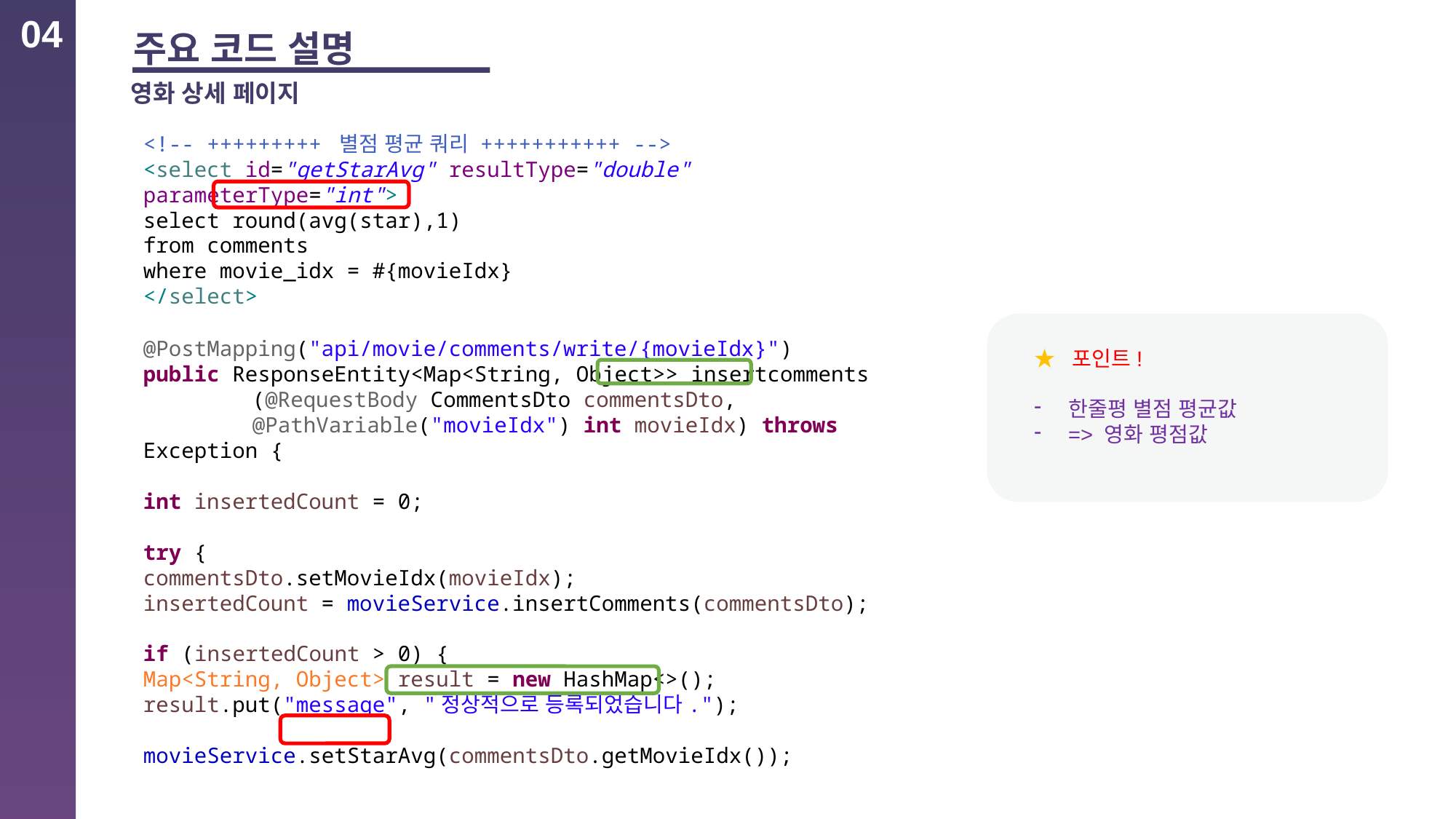

04
주요 코드 설명

영화 상세 페이지
<!-- +++++++++ 별점 평균 쿼리 +++++++++++ -->
<select id="getStarAvg" resultType="double" parameterType="int">
select round(avg(star),1)
from comments
where movie_idx = #{movieIdx}
</select>

@PostMapping("api/movie/comments/write/{movieIdx}")
public ResponseEntity<Map<String, Object>> insertcomments
	(@RequestBody CommentsDto commentsDto,
	@PathVariable("movieIdx") int movieIdx) throws Exception {

int insertedCount = 0;

try {
commentsDto.setMovieIdx(movieIdx);
insertedCount = movieService.insertComments(commentsDto);

if (insertedCount > 0) {
Map<String, Object> result = new HashMap<>();
result.put("message", "정상적으로 등록되었습니다.");

movieService.setStarAvg(commentsDto.getMovieIdx());

★  포인트!

한줄평 별점 평균값
=> 영화 평점값